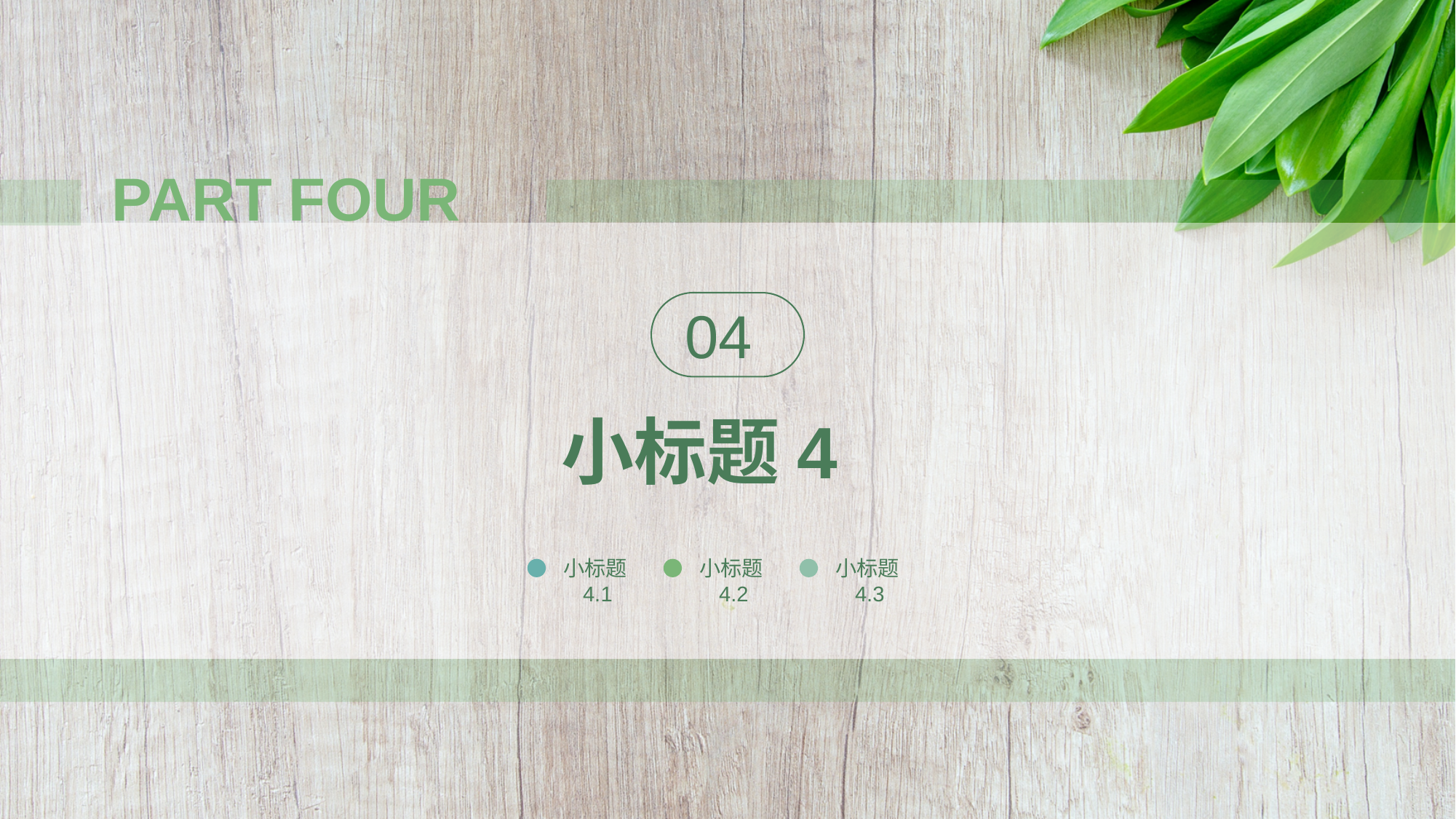

PART FOUR

04

小标题4

小标题4.1

小标题4.2

小标题4.3